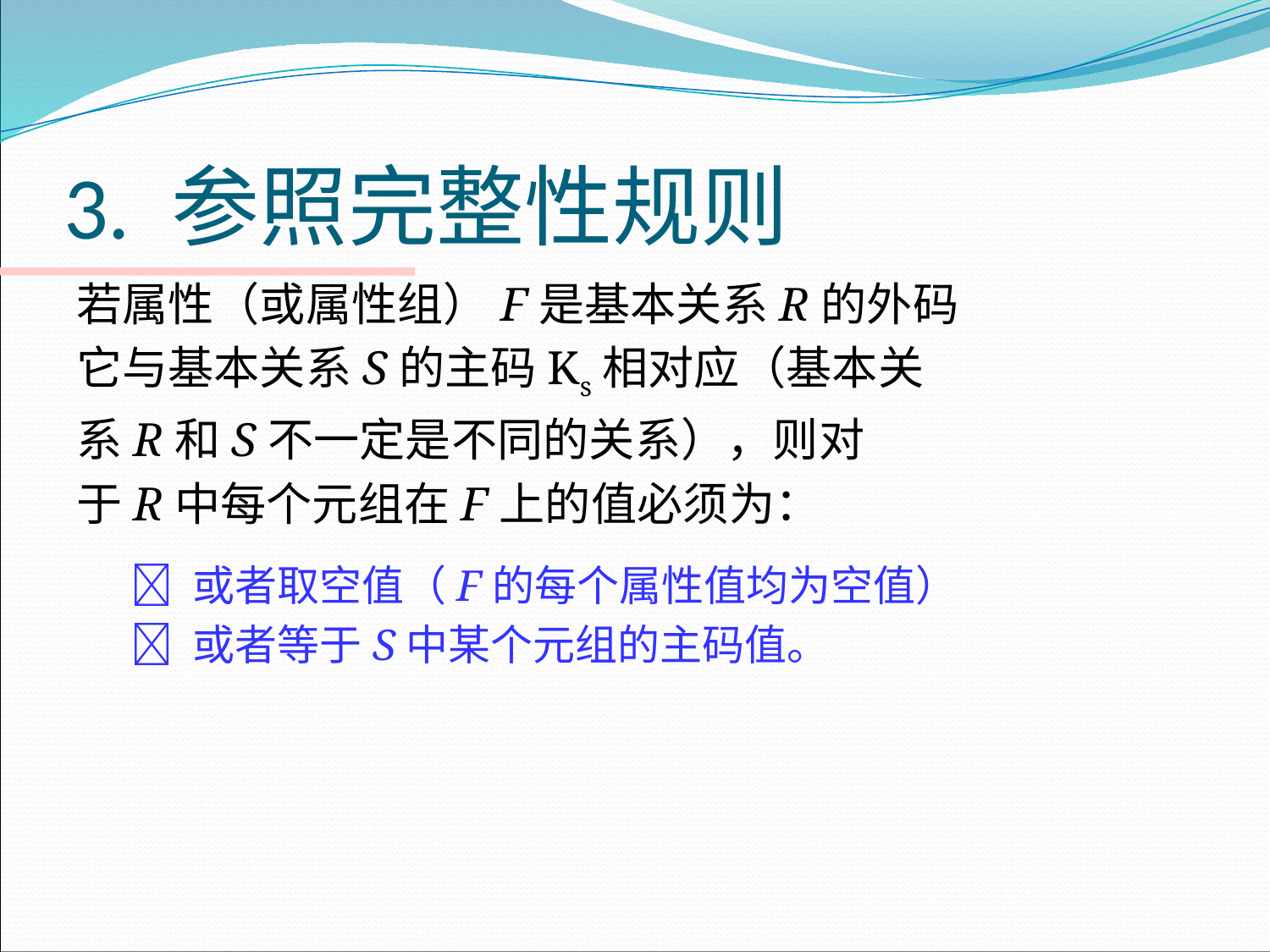

# 3. 参照完整性规则
若属性（或属性组）F是基本关系R的外码
它与基本关系S的主码Ks相对应（基本关
系R和S不一定是不同的关系），则对
于R中每个元组在F上的值必须为：
• 或者取空值（F的每个属性值均为空值）
• 或者等于S中某个元组的主码值。

144